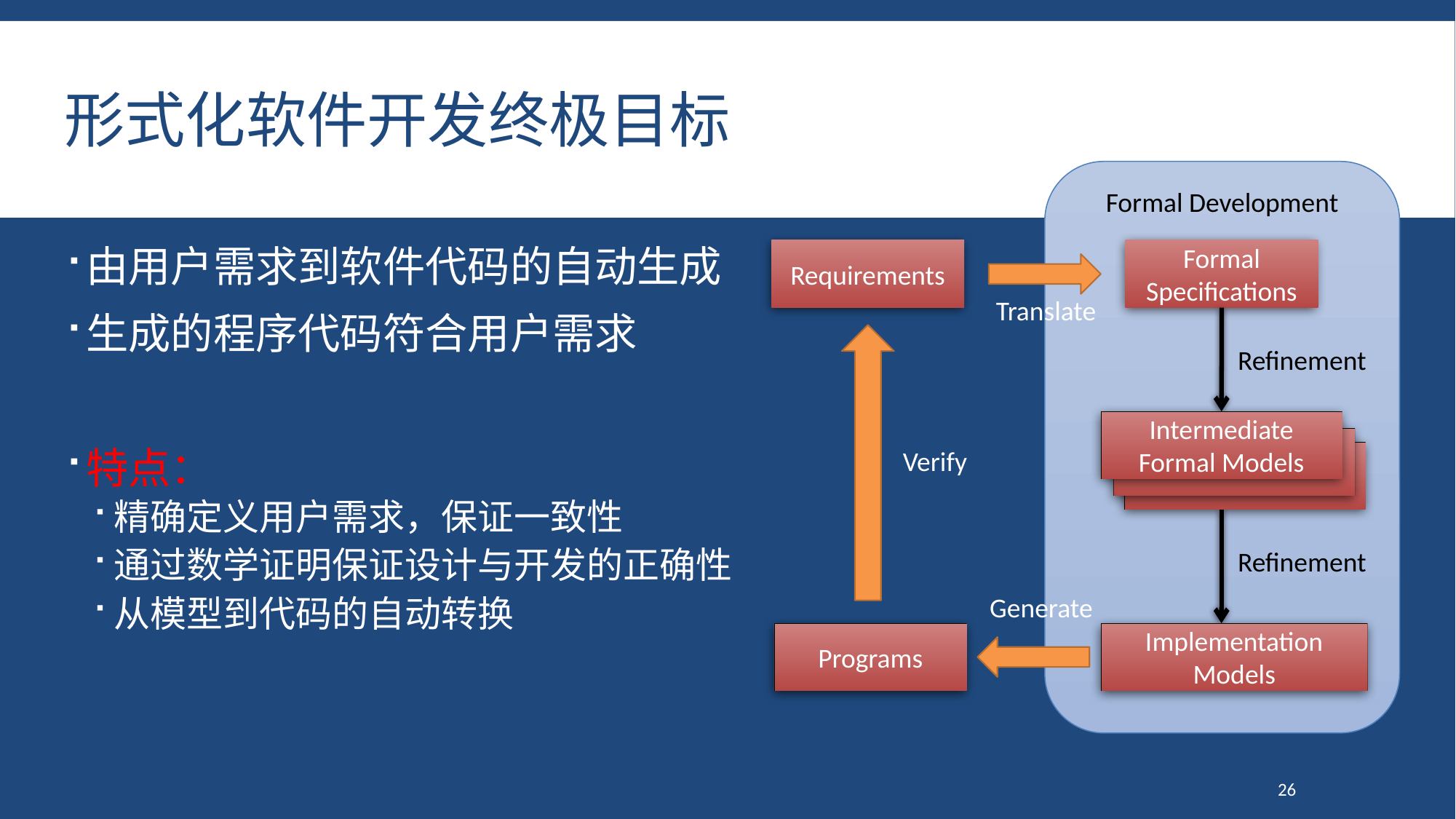

# 形式化软件开发终极目标
Formal Development

Formal Specifications
Requirements
Translate

Refinement
Intermediate Formal Models

Verify

Refinement
Generate

Programs
Implementation Models
由用户需求到软件代码的自动生成
生成的程序代码符合用户需求

特点：
精确定义用户需求，保证一致性
通过数学证明保证设计与开发的正确性
从模型到代码的自动转换

26